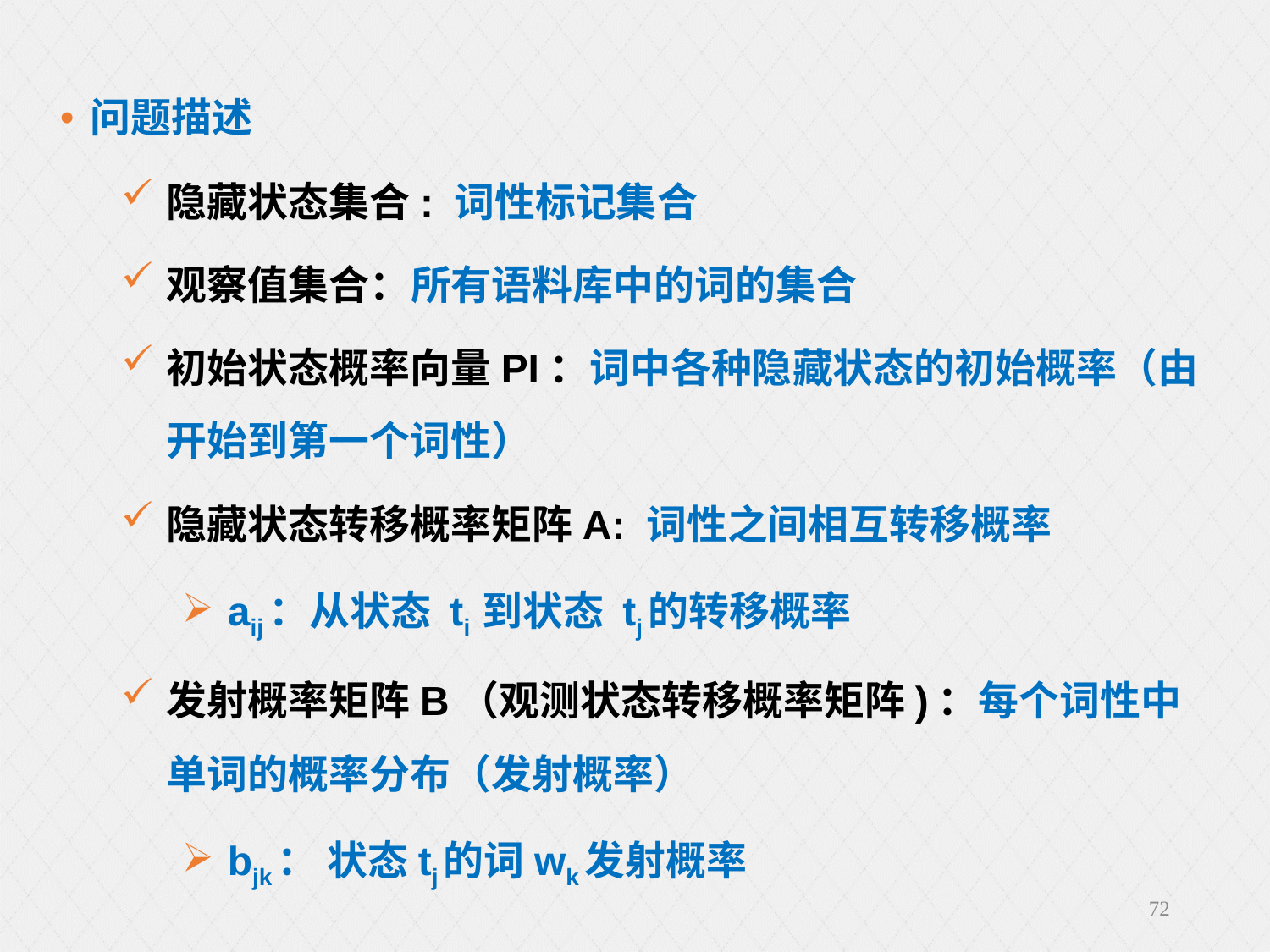

问题描述
隐藏状态集合: 词性标记集合
观察值集合：所有语料库中的词的集合
初始状态概率向量PI：词中各种隐藏状态的初始概率（由开始到第一个词性）
隐藏状态转移概率矩阵A: 词性之间相互转移概率
aij：从状态 ti 到状态 tj的转移概率
发射概率矩阵B（观测状态转移概率矩阵)：每个词性中单词的概率分布（发射概率）
bjk： 状态tj的词wk发射概率

72